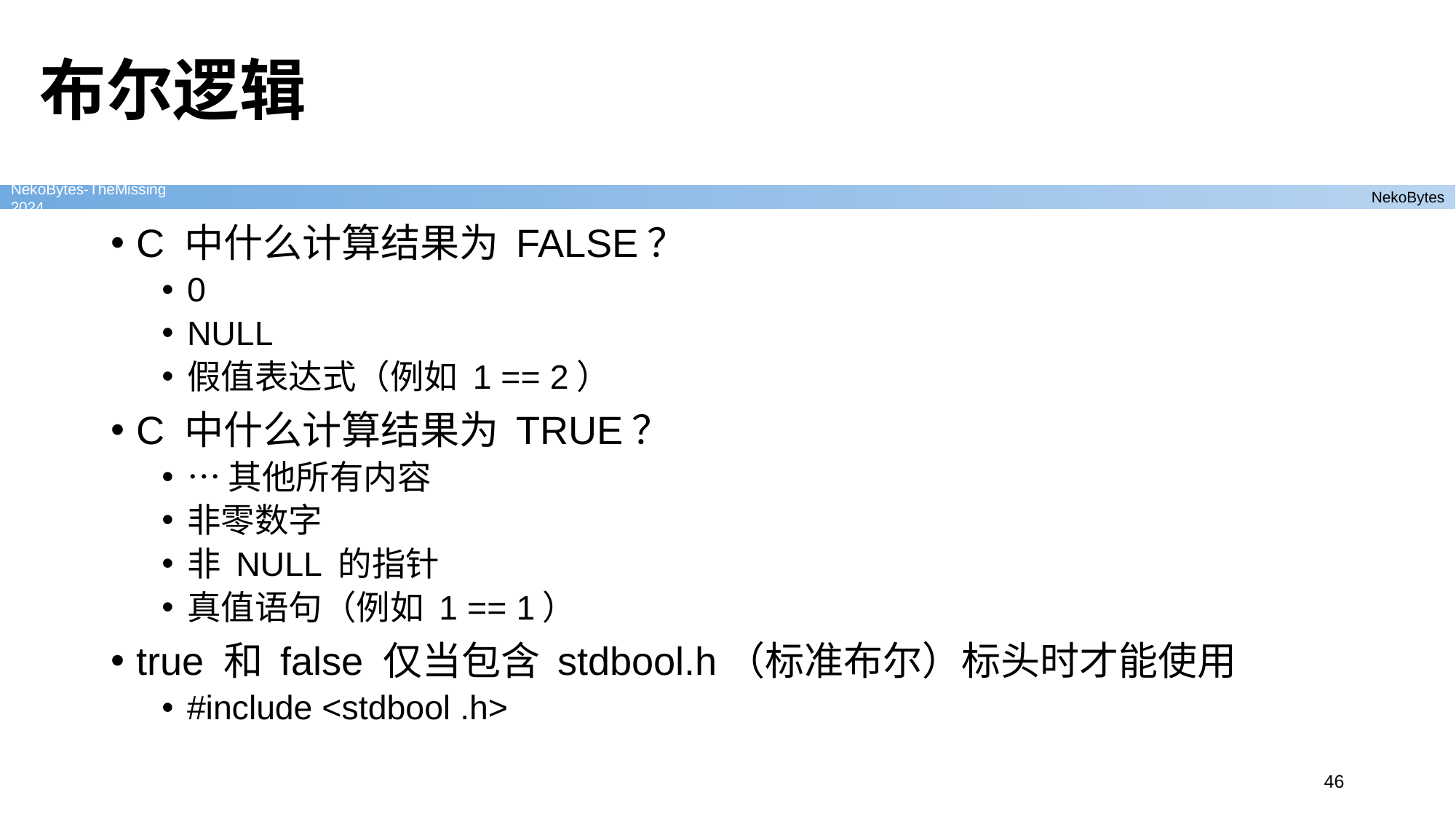

# 布尔逻辑
C 中什么计算结果为 FALSE？
0
NULL
假值表达式（例如 1 == 2）
C 中什么计算结果为 TRUE？
…其他所有内容
非零数字
非 NULL 的指针
真值语句（例如 1 == 1）
true 和 false 仅当包含 stdbool.h（标准布尔）标头时才能使用
#include <stdbool .h>
46